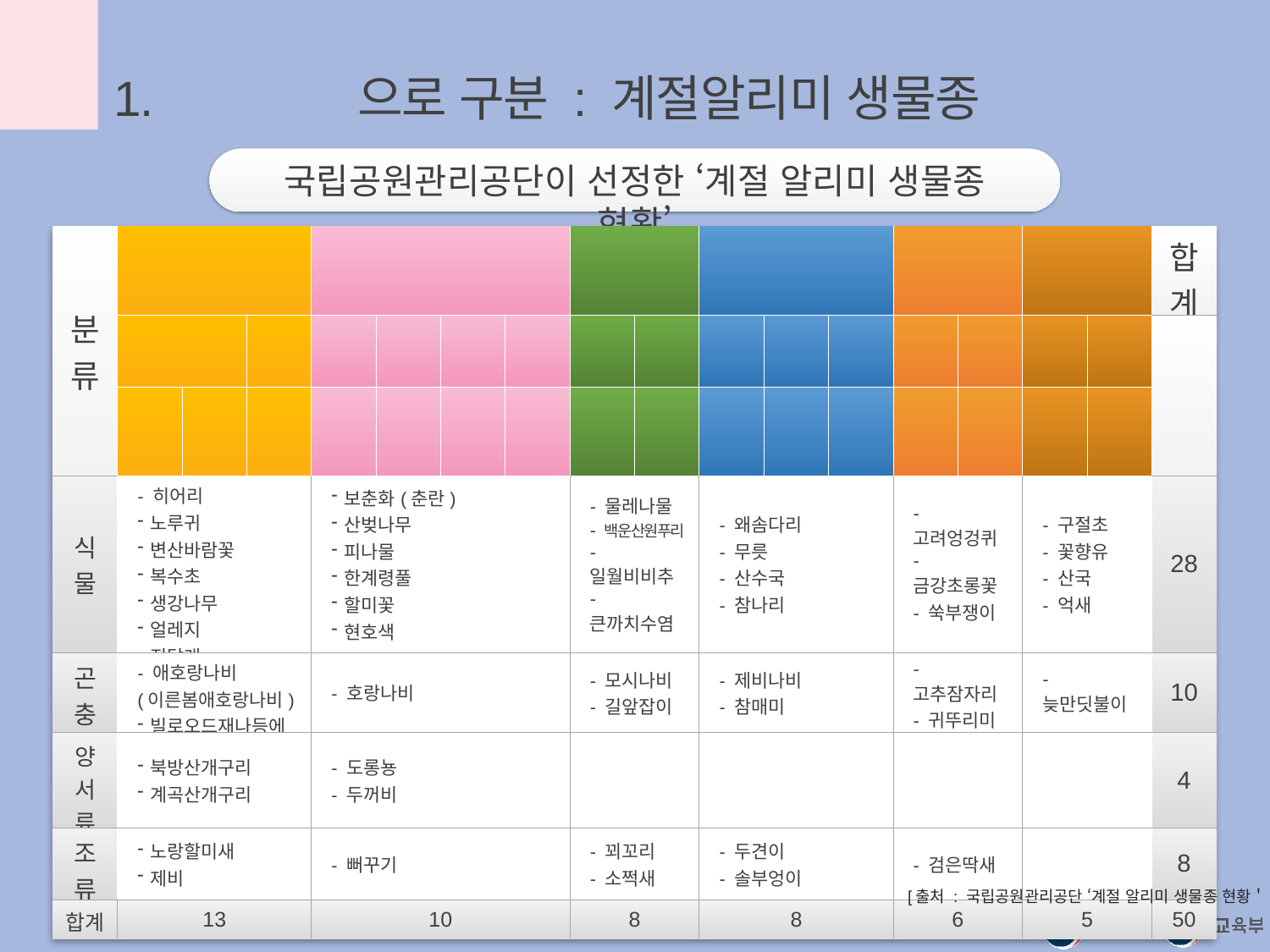

1. 생물학적으로 구분 : 계절알리미 생물종

국립공원관리공단이 선정한 ‘계절 알리미 생물종 현황’
| 분류 | 초봄 |  |  | 봄 |  |  |  | 초여름 |  | 여름 |  |  | 초가을 |  | 가을 |  | 합계 |
| --- | --- | --- | --- | --- | --- | --- | --- | --- | --- | --- | --- | --- | --- | --- | --- | --- | --- |
|  | 2월 |  | 3월 | 3월 | 4월 | 5월 | 6월 | 6월 | 6월 | 6월 | 7월 | 8월 | 8월 | 9월 | 9월 | 10월 |  |
|  | 3주 | 4주 | 1주 | 2주 | - | - | 1주 | 2주 | 3주 | 4주 | - | 3주 | 4주 | 1주 | 2주 | - |  |
| 식물 | - 히어리 노루귀 변산바람꽃 복수초 생강나무 얼레지 진달래 |  |  | 보춘화(춘란) 산벚나무 피나물 한계령풀 할미꽃 현호색 |  |  |  | - 물레나물 - 백운산원푸리 - 일월비비추 - 큰까치수염 |  | - 왜솜다리 - 무릇 - 산수국 - 참나리 |  |  | - 고려엉겅퀴 - 금강초롱꽃 - 쑥부쟁이 |  | - 구절초 - 꽃향유 - 산국 - 억새 |  | 28 |
| 곤충 | - 애호랑나비 (이른봄애호랑나비) 빌로오드재나등에 |  |  | - 호랑나비 |  |  |  | - 모시나비 - 길앞잡이 |  | - 제비나비 - 참매미 |  |  | - 고추잠자리 - 귀뚜리미 |  | - 늦만딧불이 |  | 10 |
| 양서류 | 북방산개구리 계곡산개구리 |  |  | - 도롱뇽 - 두꺼비 |  |  |  |  |  |  |  |  |  |  |  |  | 4 |
| 조류 | 노랑할미새 제비 |  |  | - 뻐꾸기 |  |  |  | - 꾀꼬리 - 소쩍새 |  | - 두견이 - 솔부엉이 |  |  | - 검은딱새 |  |  |  | 8 |
| 합계 | 13 |  |  | 10 |  |  |  | 8 |  | 8 |  |  | 6 |  | 5 |  | 50 |
[출처 : 국립공원관리공단 ‘계절 알리미 생물종 현황＇]